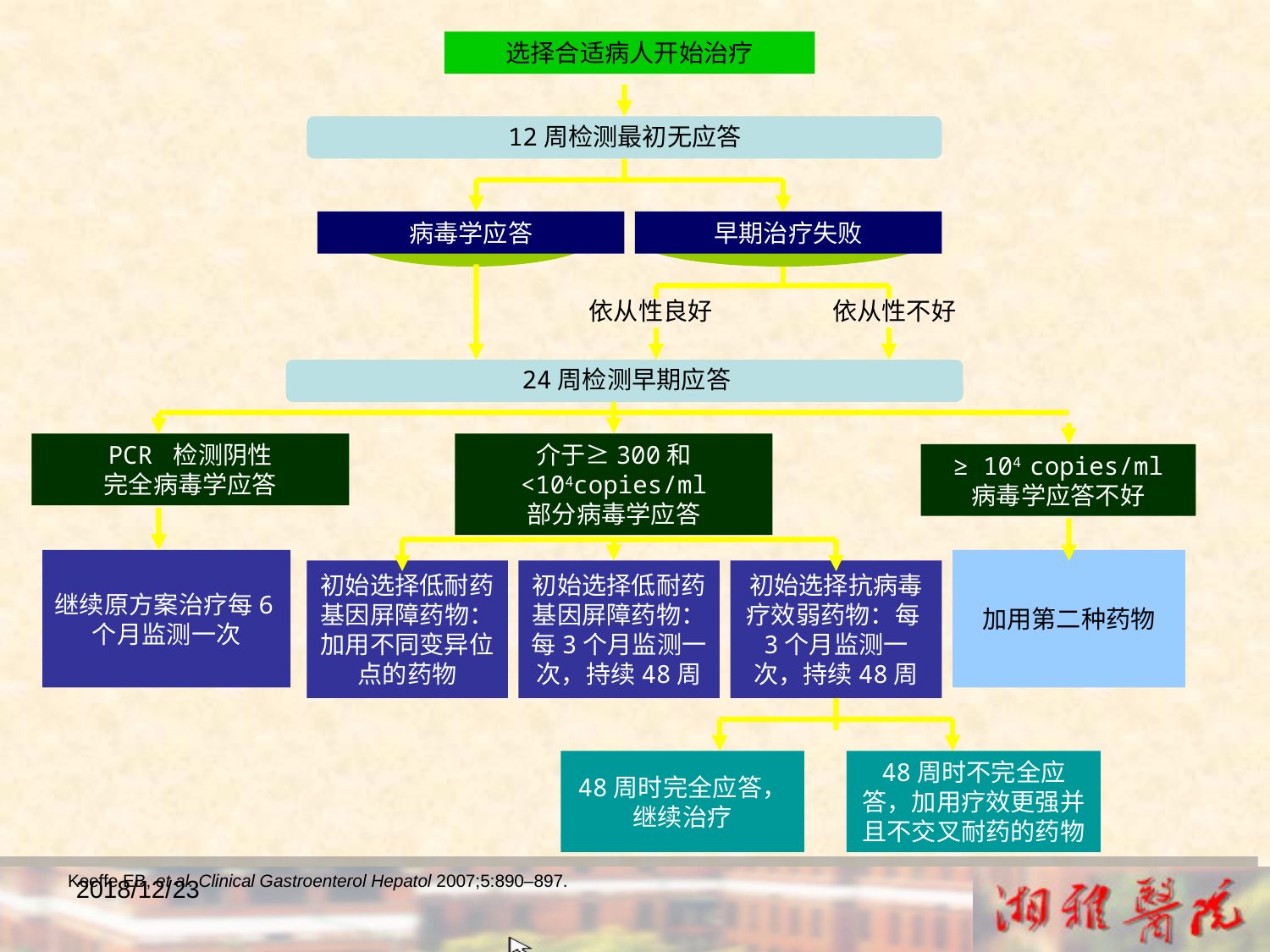

选择合适病人开始治疗

12周检测最初无应答

病毒学应答

早期治疗失败

依从性良好
依从性不好

24周检测早期应答

PCR 检测阴性
完全病毒学应答
介于≥300和
<104copies/ml
部分病毒学应答
≥ 104 copies/ml
病毒学应答不好

继续原方案治疗每6个月监测一次
加用第二种药物
初始选择低耐药基因屏障药物：加用不同变异位点的药物
初始选择低耐药基因屏障药物：每3个月监测一次，持续48周
初始选择抗病毒疗效弱药物：每3个月监测一次，持续48周

48周时完全应答，继续治疗
48周时不完全应答，加用疗效更强并且不交叉耐药的药物
Keeffe EB, et al. Clinical Gastroenterol Hepatol 2007;5:890–897.
2018/12/23